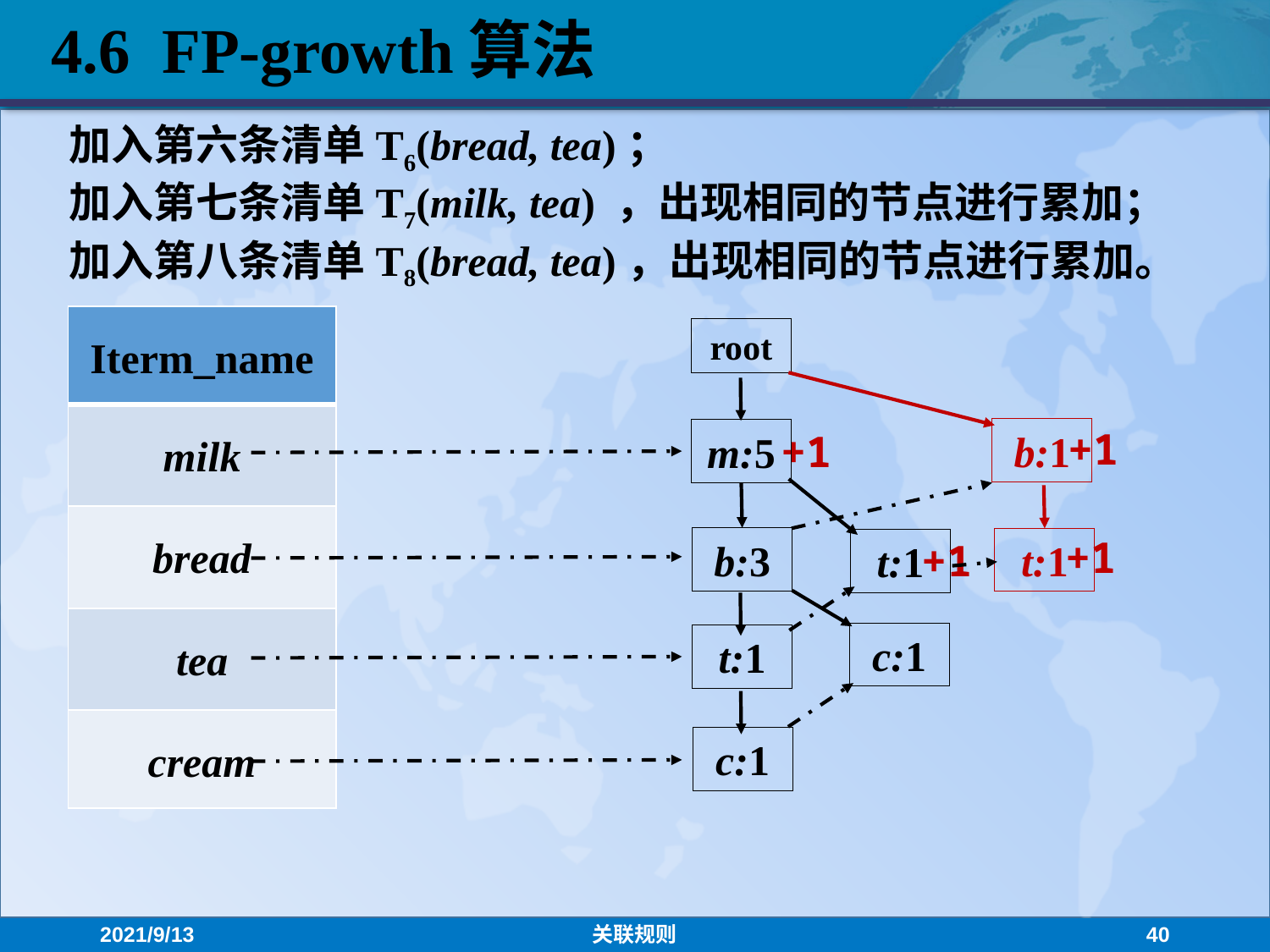

4.6  FP-growth算法
加入第六条清单T6(bread, tea)；
加入第七条清单T7(milk, tea) ，出现相同的节点进行累加；
加入第八条清单T8(bread, tea)，出现相同的节点进行累加。

| Iterm\_name |
| --- |
| milk |
| bread |
| tea |
| cream |
root
+1
+1
b:1
m:5
+1
b:3
+1
t:1
t:1
c:1
t:1
c:1
2021/9/13
关联规则
40